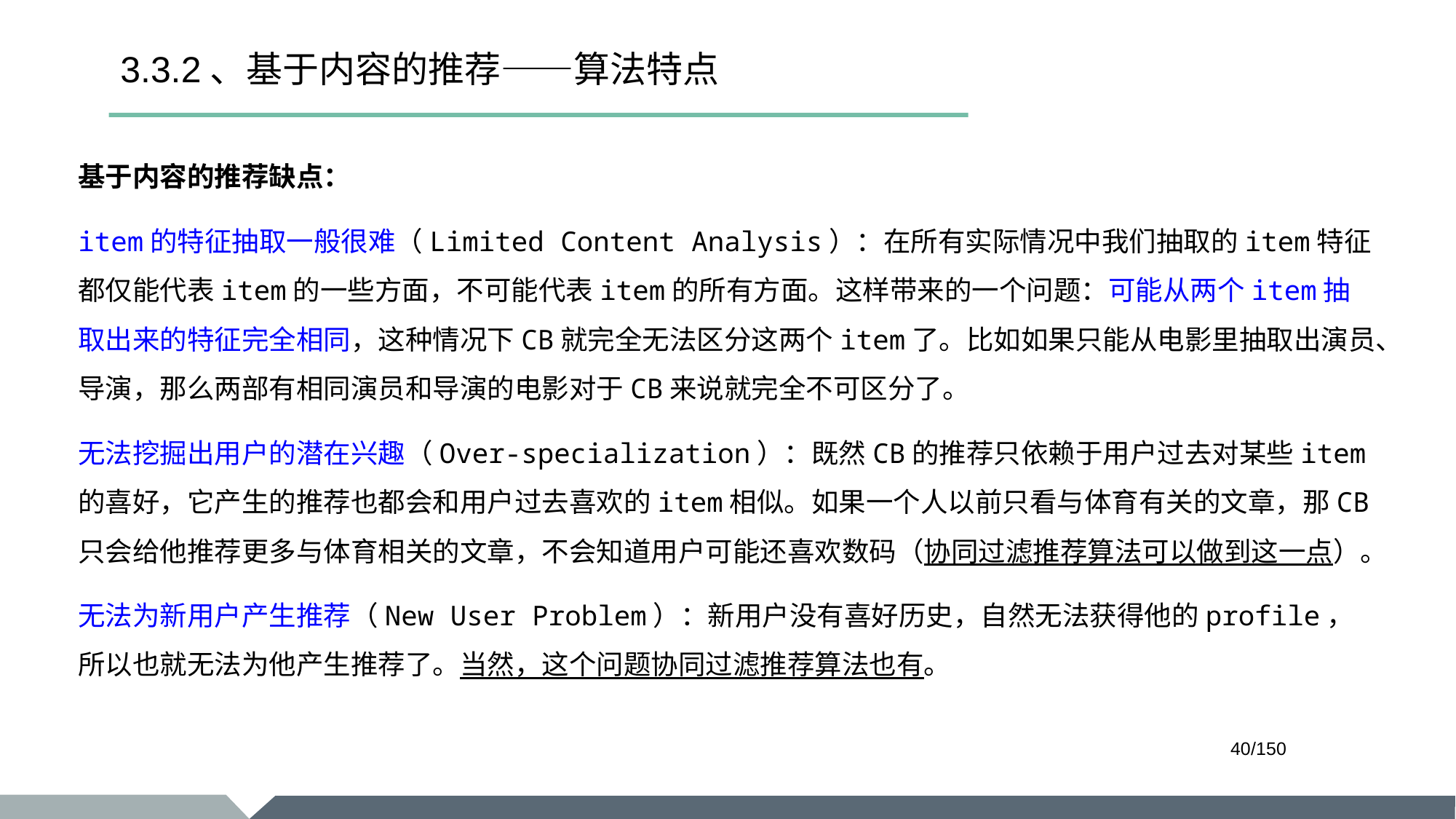

# 3.3.2、基于内容的推荐——算法特点
基于内容的推荐缺点：
item的特征抽取一般很难（Limited Content Analysis）：在所有实际情况中我们抽取的item特征都仅能代表item的一些方面，不可能代表item的所有方面。这样带来的一个问题：可能从两个item抽取出来的特征完全相同，这种情况下CB就完全无法区分这两个item了。比如如果只能从电影里抽取出演员、导演，那么两部有相同演员和导演的电影对于CB来说就完全不可区分了。
无法挖掘出用户的潜在兴趣（Over-specialization）：既然CB的推荐只依赖于用户过去对某些item的喜好，它产生的推荐也都会和用户过去喜欢的item相似。如果一个人以前只看与体育有关的文章，那CB只会给他推荐更多与体育相关的文章，不会知道用户可能还喜欢数码（协同过滤推荐算法可以做到这一点）。
无法为新用户产生推荐（New User Problem）：新用户没有喜好历史，自然无法获得他的profile，所以也就无法为他产生推荐了。当然，这个问题协同过滤推荐算法也有。

40/150